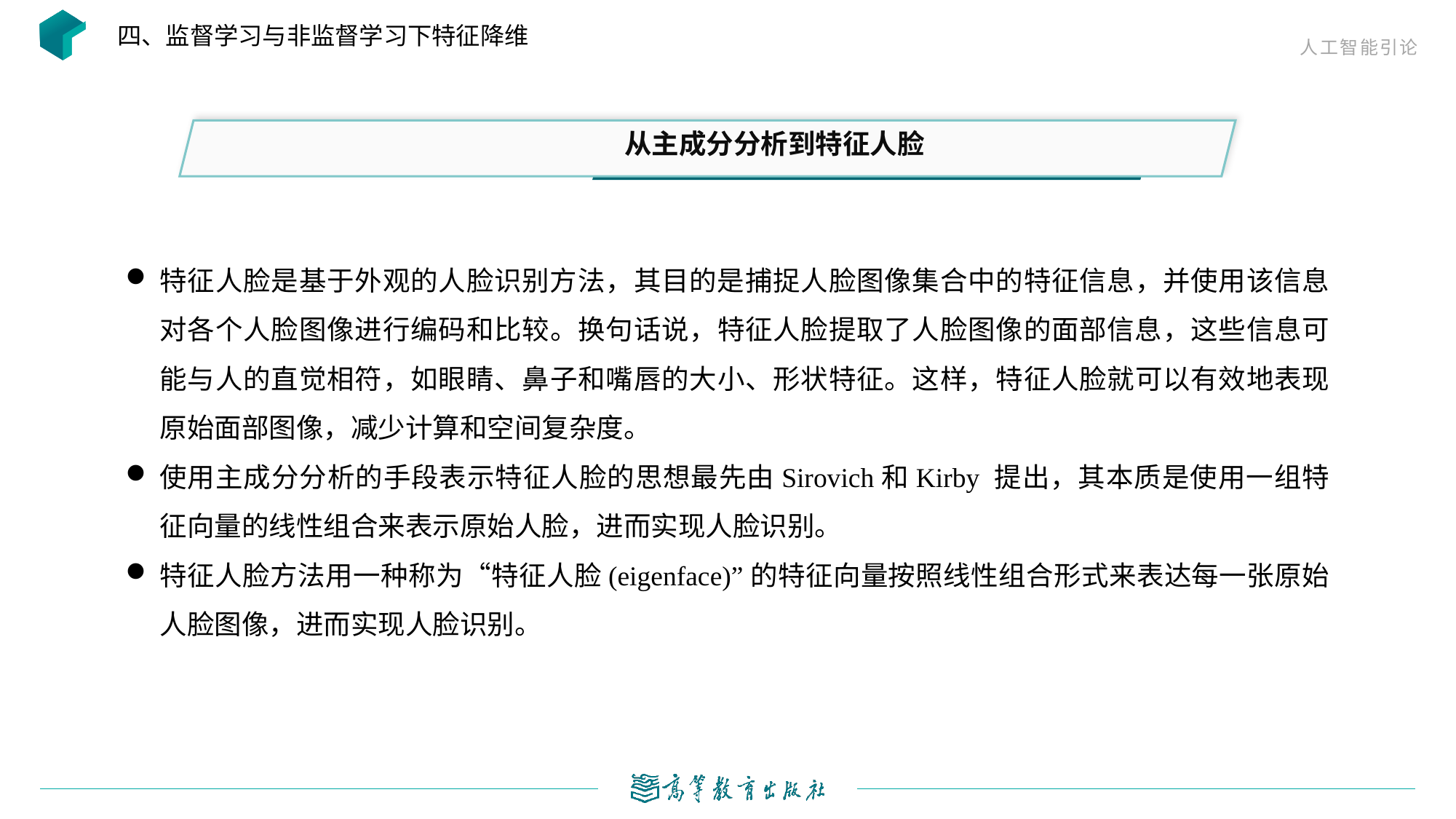

四、监督学习与非监督学习下特征降维

                  从主成分分析到特征人脸

特征人脸是基于外观的人脸识别方法，其目的是捕捉人脸图像集合中的特征信息，并使用该信息对各个人脸图像进行编码和比较。换句话说，特征人脸提取了人脸图像的面部信息，这些信息可能与人的直觉相符，如眼睛、鼻子和嘴唇的大小、形状特征。这样，特征人脸就可以有效地表现原始面部图像，减少计算和空间复杂度。
使用主成分分析的手段表示特征人脸的思想最先由Sirovich和Kirby 提出，其本质是使用一组特征向量的线性组合来表示原始人脸，进而实现人脸识别。
特征人脸方法用一种称为“特征人脸(eigenface)”的特征向量按照线性组合形式来表达每一张原始人脸图像，进而实现人脸识别。